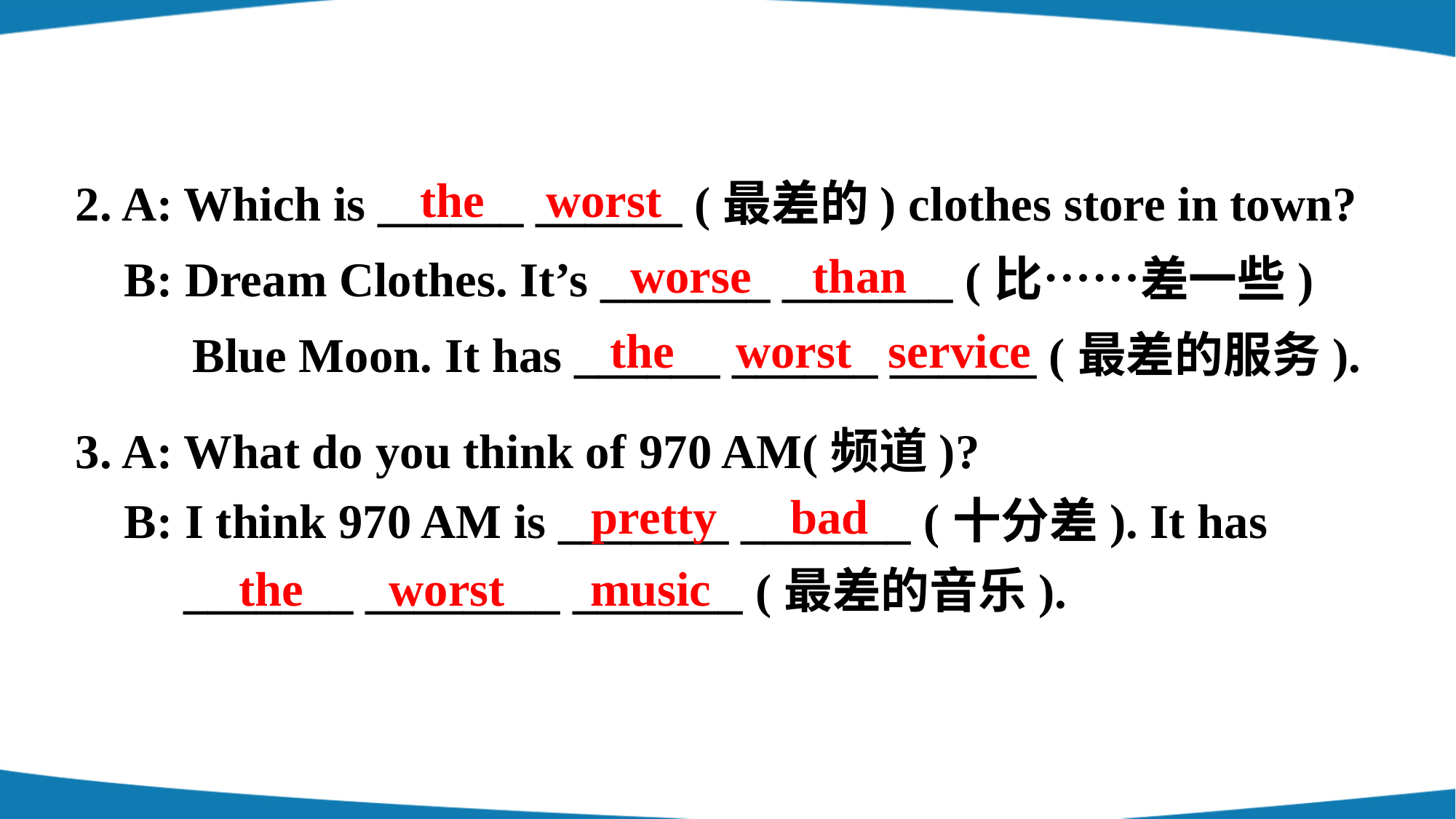

2. A: Which is ______ ______ (最差的) clothes store in town?
    B: Dream Clothes. It’s _______ _______ (比……差一些)   Blue Moon. It has ______ ______ ______ (最差的服务).
the     worst
worse     than
the     worst   service
3. A: What do you think of 970 AM(频道)?
    B: I think 970 AM is _______ _______ (十分差). It has    _______ ________ _______ (最差的音乐).
pretty      bad
the       worst       music